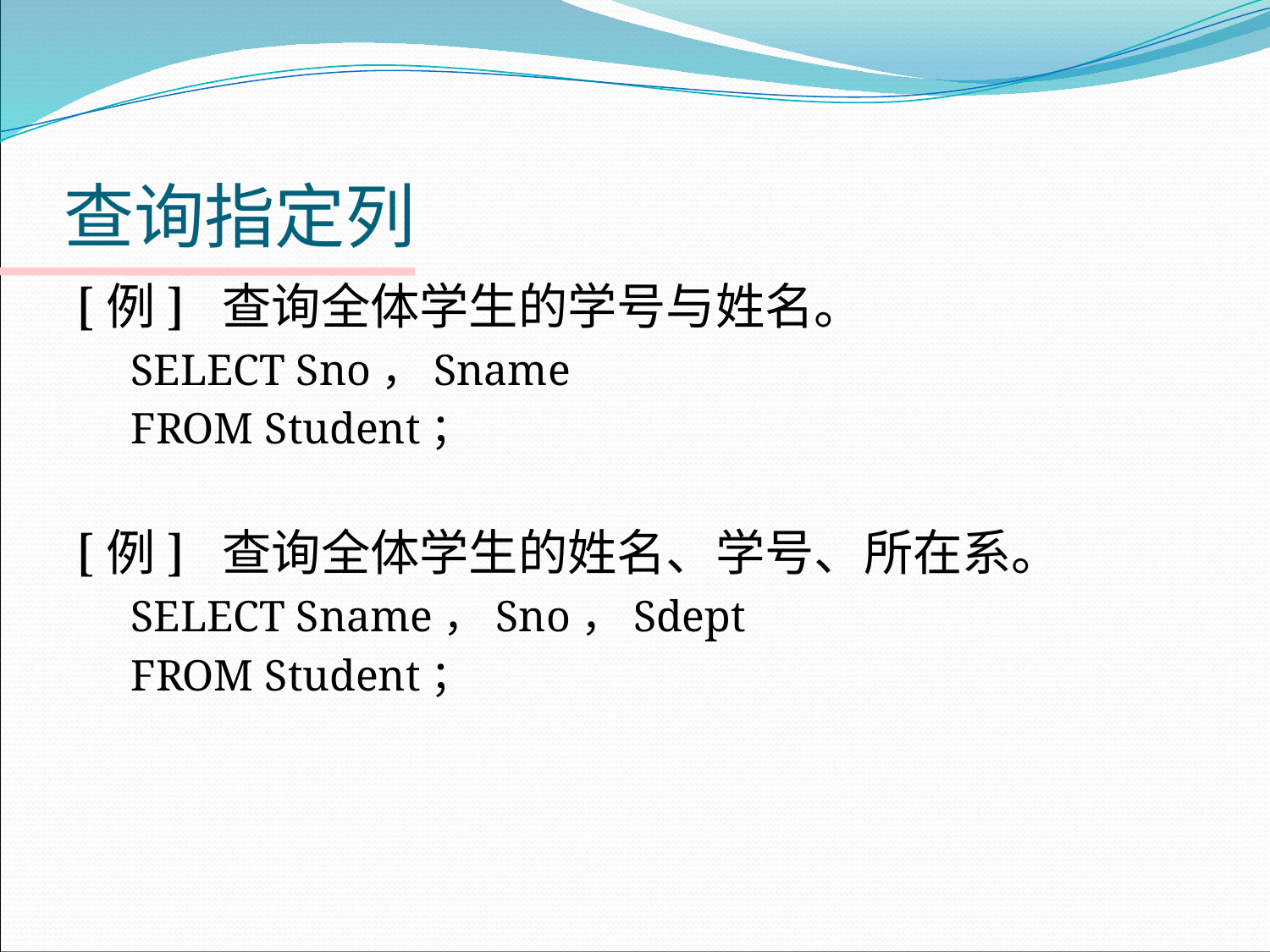

# 查询指定列
[例]  查询全体学生的学号与姓名。
SELECT Sno，Sname
FROM Student；

[例]  查询全体学生的姓名、学号、所在系。
SELECT Sname，Sno，Sdept
FROM Student；

265